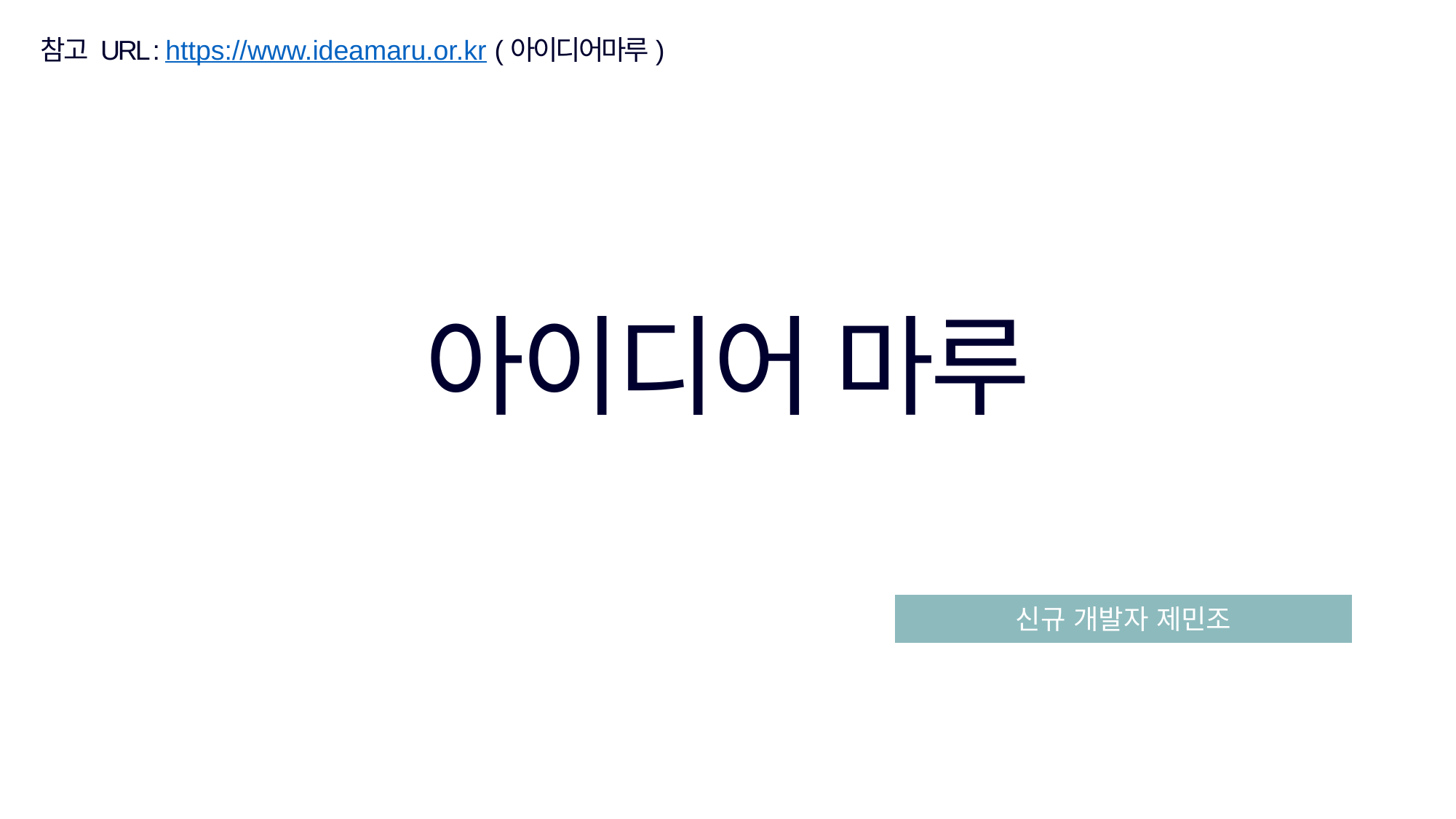

참고 URL : https://www.ideamaru.or.kr (아이디어마루)
아이디어 마루
신규 개발자 제민조